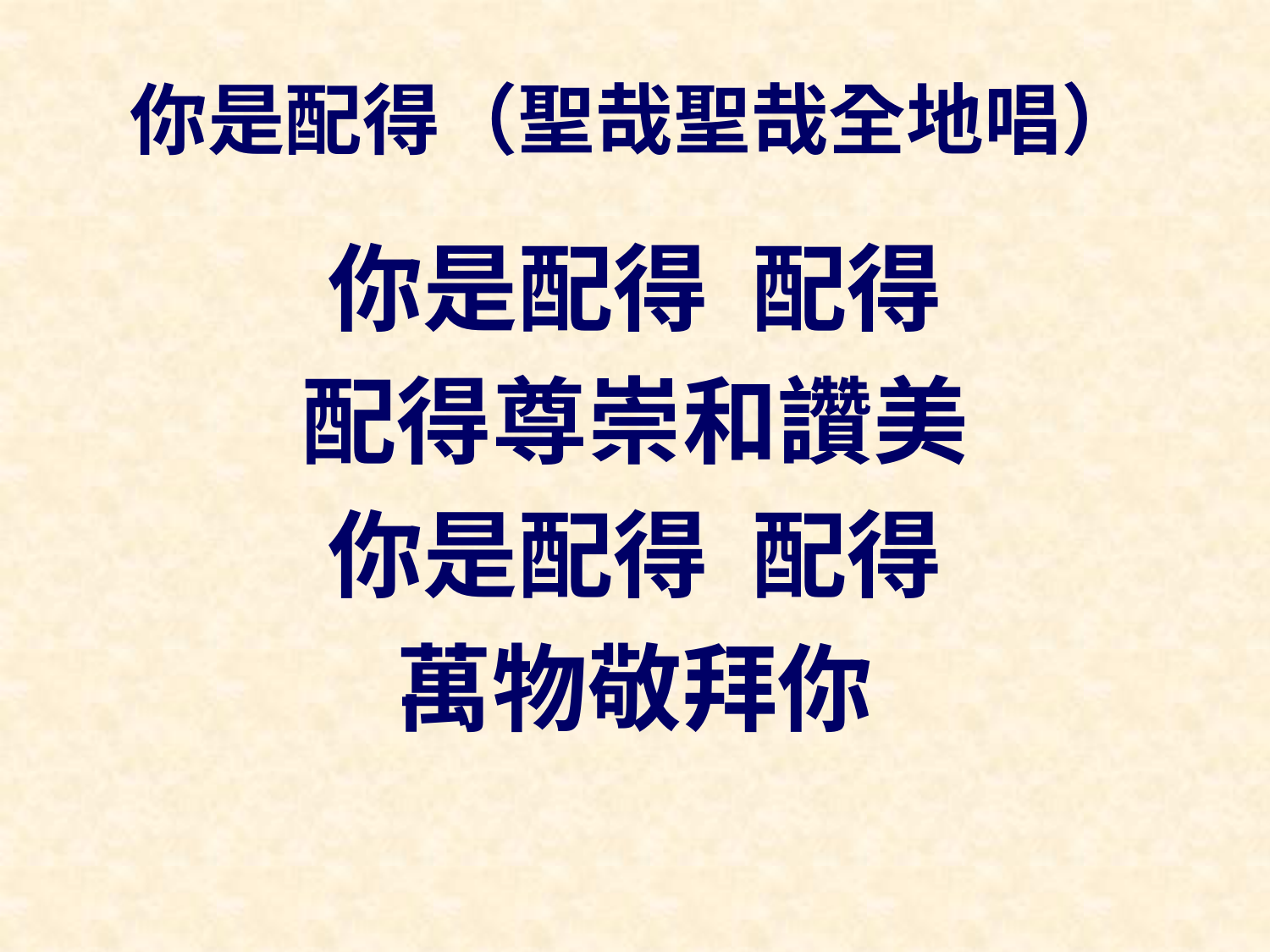

# 你是配得（聖哉聖哉全地唱）
你是配得  配得
配得尊崇和讚美
你是配得  配得
萬物敬拜你